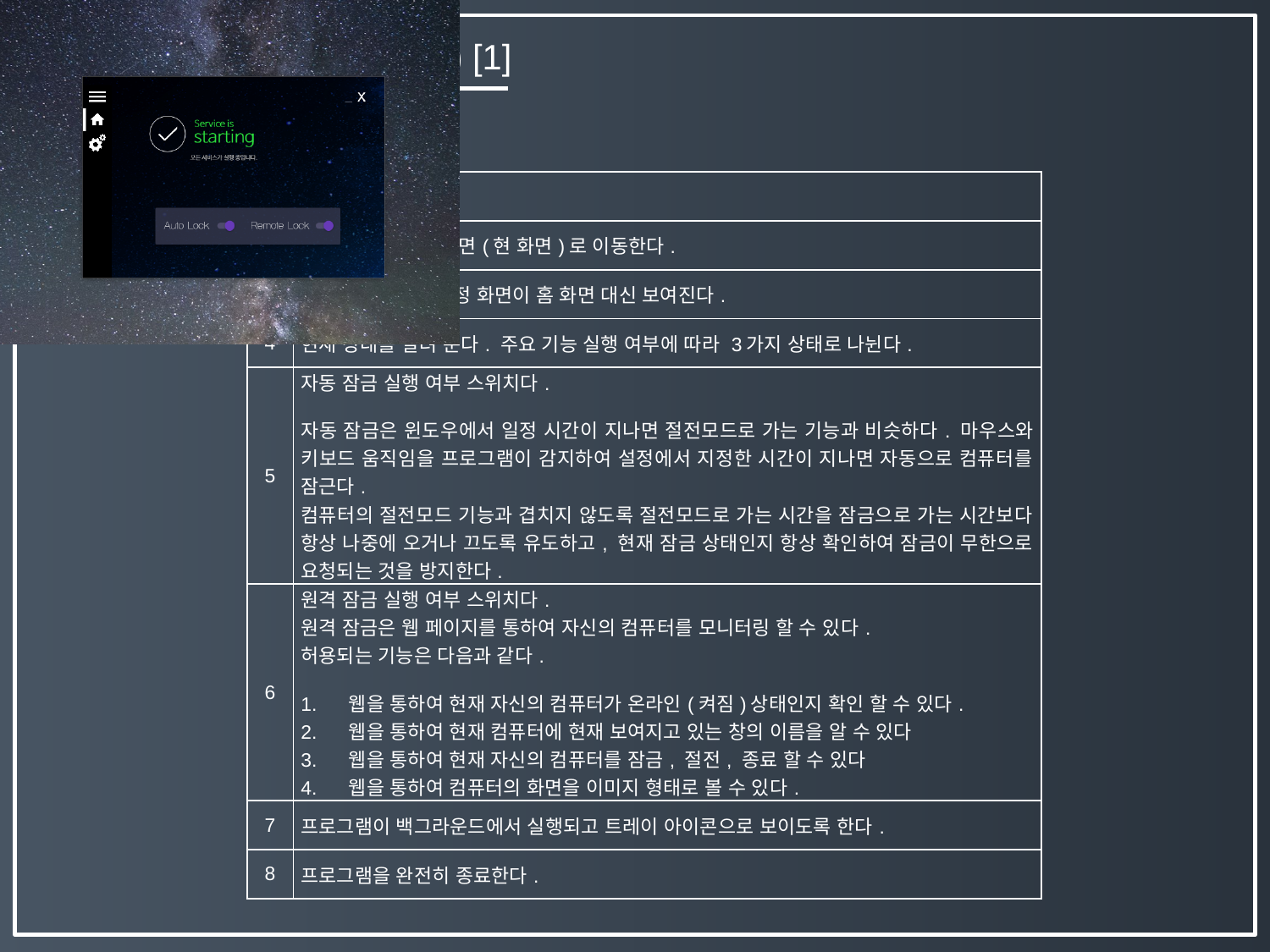

윈도우 소프트웨어 (c# WPF) [1]
| 1 | 메뉴 버튼이다. |
| --- | --- |
| 2 | 홈 버튼이다. 홈 화면(현 화면)로 이동한다. |
| 3 | 설정 버튼이다. 설정 화면이 홈 화면 대신 보여진다. |
| 4 | 현재 상태를 알려 준다. 주요 기능 실행 여부에 따라 3가지 상태로 나뉜다. |
| 5 | 자동 잠금 실행 여부 스위치다. 자동 잠금은 윈도우에서 일정 시간이 지나면 절전모드로 가는 기능과 비슷하다. 마우스와 키보드 움직임을 프로그램이 감지하여 설정에서 지정한 시간이 지나면 자동으로 컴퓨터를 잠근다. 컴퓨터의 절전모드 기능과 겹치지 않도록 절전모드로 가는 시간을 잠금으로 가는 시간보다 항상 나중에 오거나 끄도록 유도하고, 현재 잠금 상태인지 항상 확인하여 잠금이 무한으로 요청되는 것을 방지한다. |
| 6 | 원격 잠금 실행 여부 스위치다. 원격 잠금은 웹 페이지를 통하여 자신의 컴퓨터를 모니터링 할 수 있다. 허용되는 기능은 다음과 같다. 웹을 통하여 현재 자신의 컴퓨터가 온라인(켜짐)상태인지 확인 할 수 있다. 웹을 통하여 현재 컴퓨터에 현재 보여지고 있는 창의 이름을 알 수 있다 웹을 통하여 현재 자신의 컴퓨터를 잠금, 절전, 종료 할 수 있다 웹을 통하여 컴퓨터의 화면을 이미지 형태로 볼 수 있다. |
| 7 | 프로그램이 백그라운드에서 실행되고 트레이 아이콘으로 보이도록 한다. |
| 8 | 프로그램을 완전히 종료한다. |